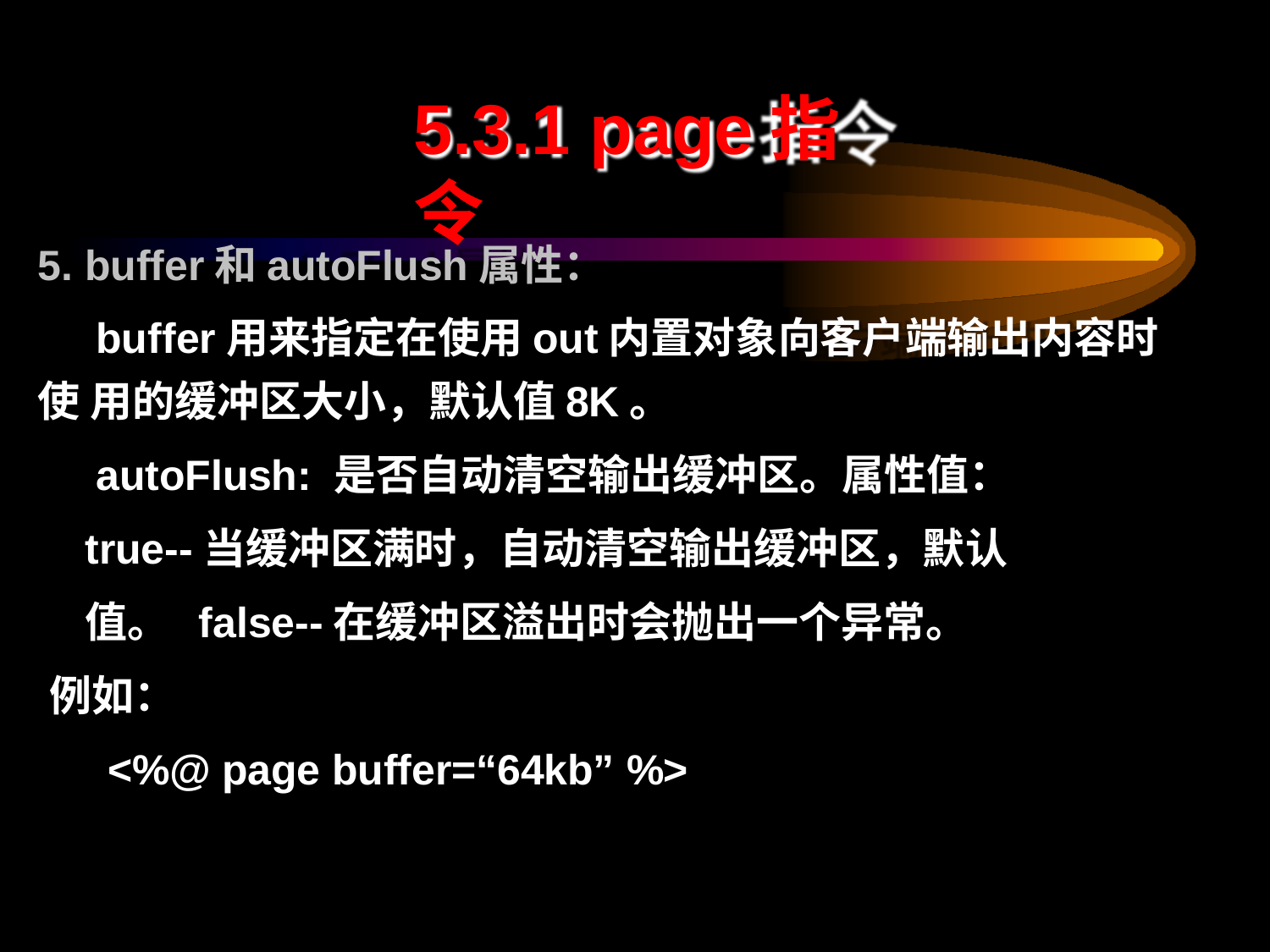

# 5.3.1 page指令

5. buffer和autoFlush属性：
buffer用来指定在使用out内置对象向客户端输出内容时使 用的缓冲区大小，默认值8K。
autoFlush: 是否自动清空输出缓冲区。属性值：  true--当缓冲区满时，自动清空输出缓冲区，默认值。  false--在缓冲区溢出时会抛出一个异常。
例如：
<%@ page buffer=“64kb” %>